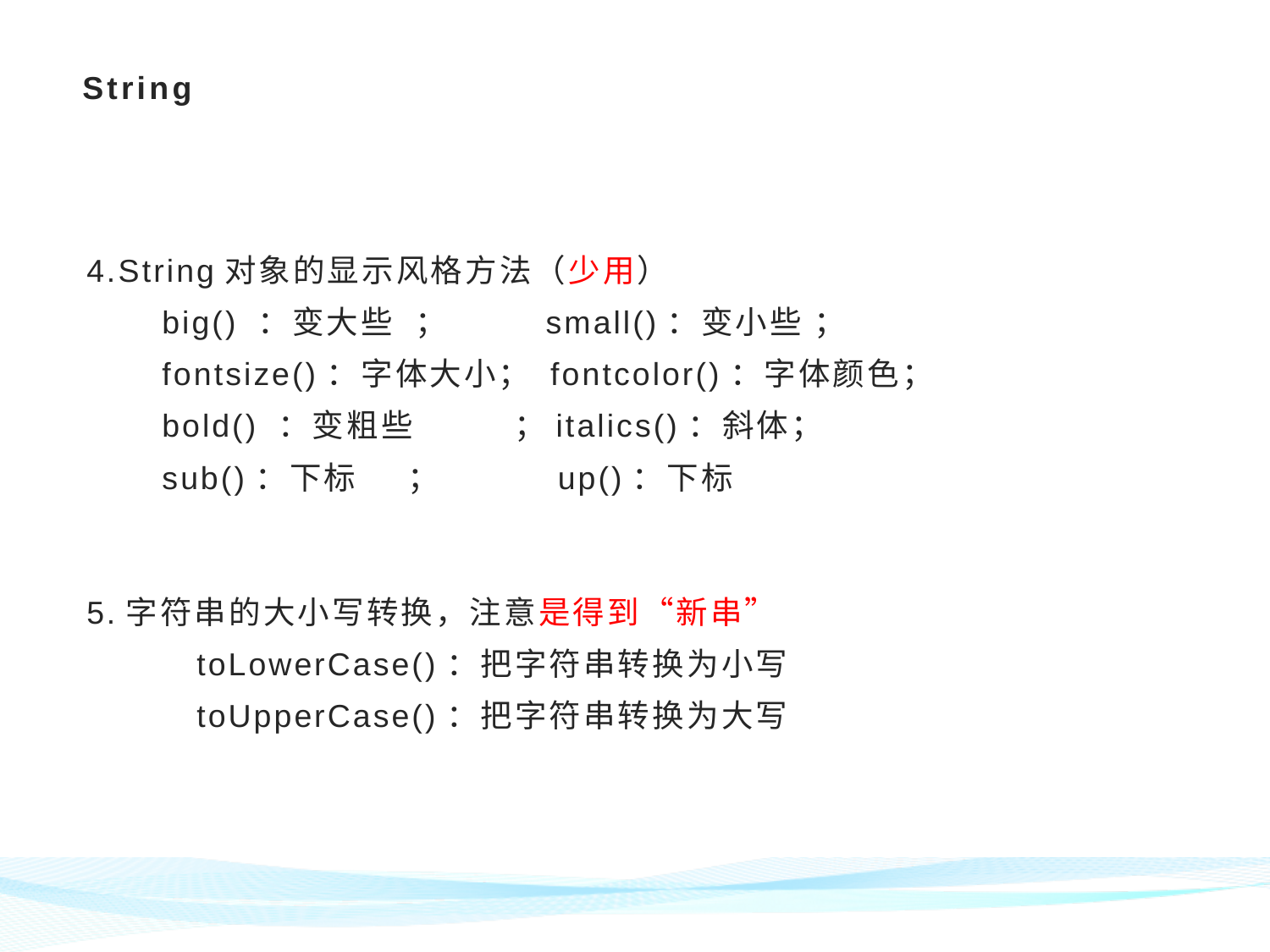

# String
4.String对象的显示风格方法（少用）
big() ：变大些  ；         small()：变小些 ；
fontsize()：字体大小； fontcolor()：字体颜色；
bold() ：变粗些          ；italics()：斜体；
sub()：下标     ；           up()：下标

5.字符串的大小写转换，注意是得到“新串”
   toLowerCase()：把字符串转换为小写
   toUpperCase()：把字符串转换为大写